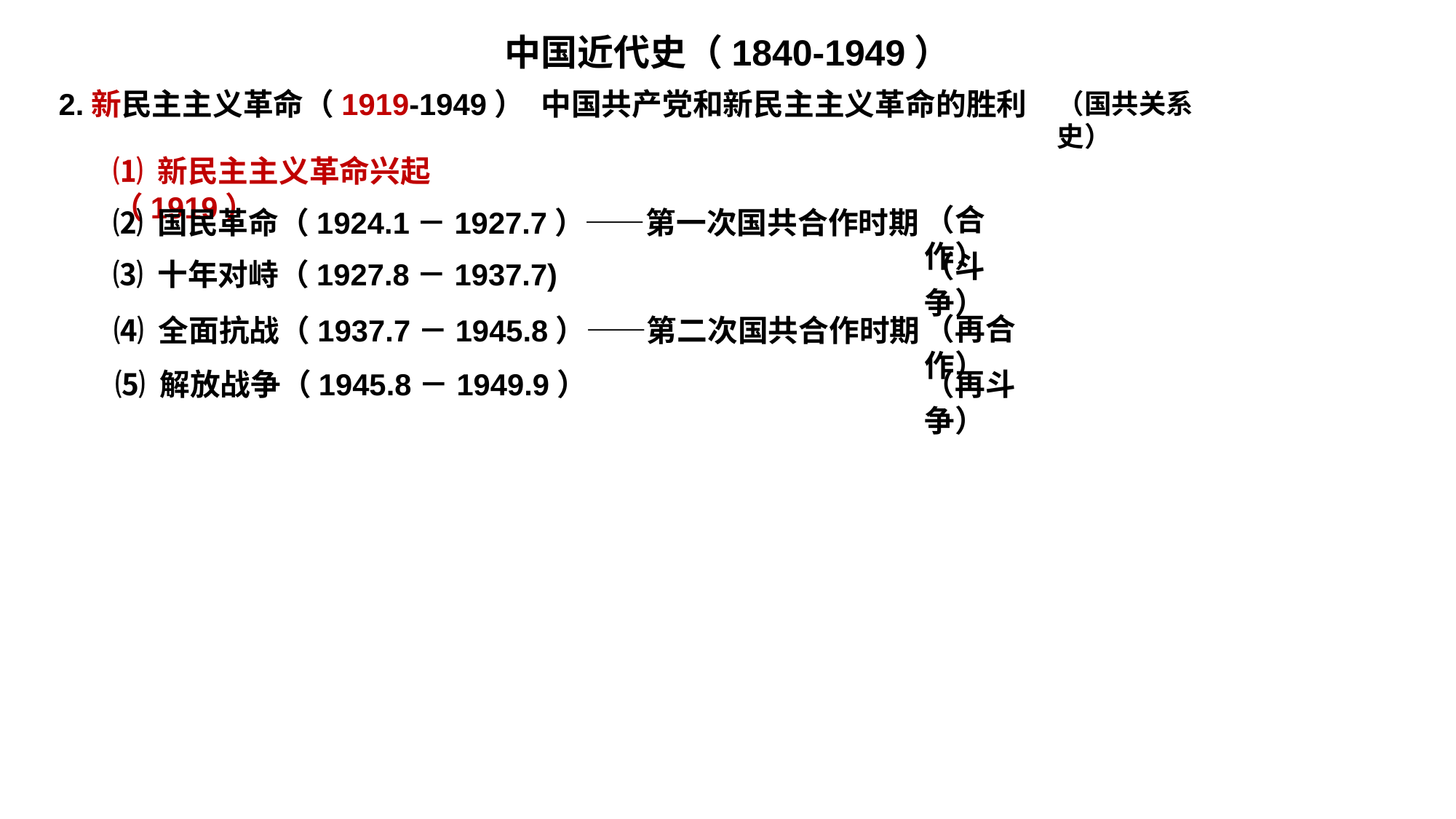

中国近代史（1840-1949）
2.新民主主义革命（1919-1949）
中国共产党和新民主主义革命的胜利
（国共关系史）
⑴ 新民主主义革命兴起（1919）
（合作）
⑵ 国民革命（1924.1－1927.7）——第一次国共合作时期
（斗争）
⑶ 十年对峙（1927.8－1937.7)
（再合作）
⑷ 全面抗战（1937.7－1945.8）——第二次国共合作时期
⑸ 解放战争（1945.8－1949.9）
（再斗争）